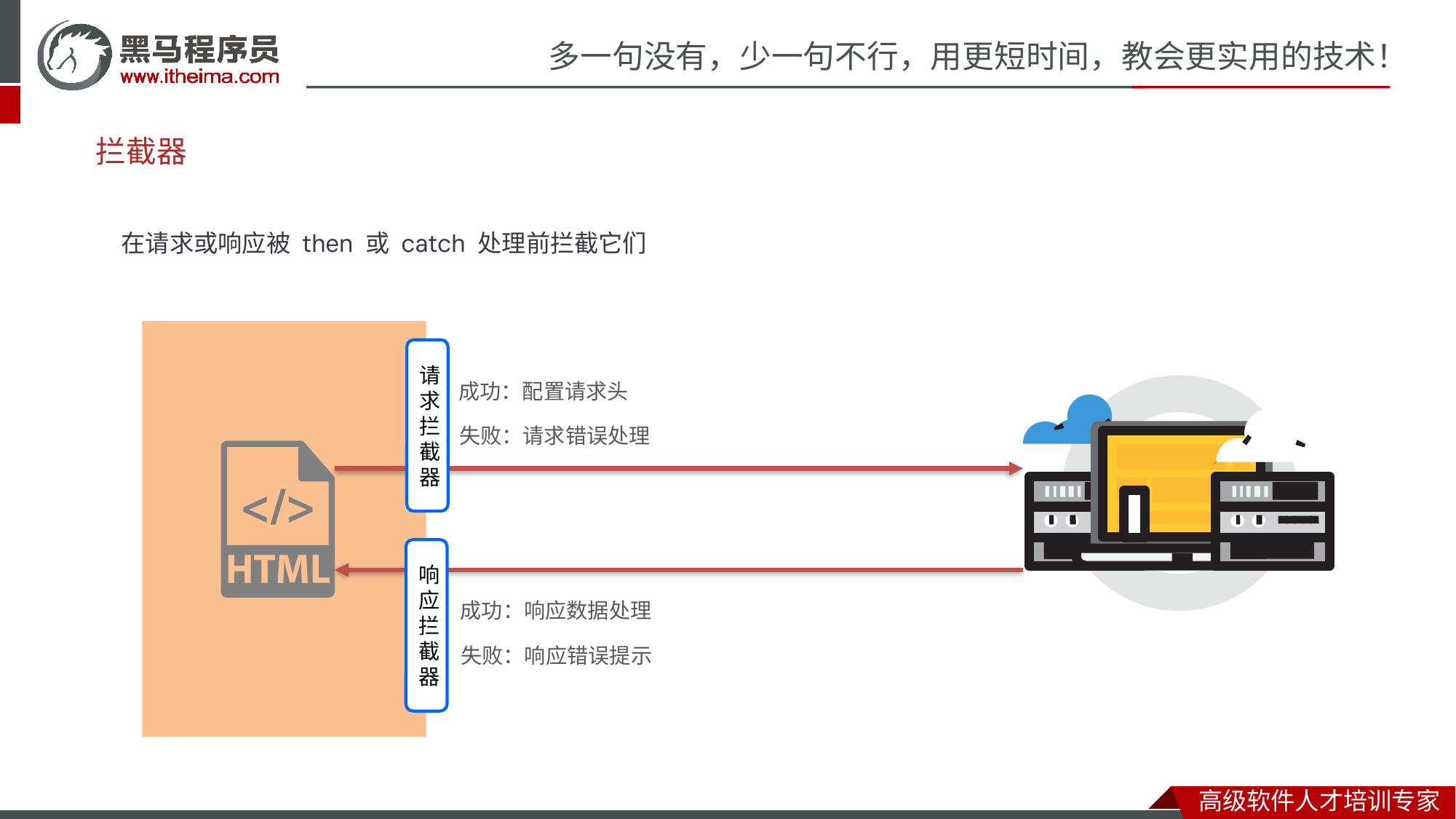

# 拦截器
在请求或响应被 then 或 catch 处理前拦截它们

请求拦截器
成功：配置请求头

失败：请求错误处理

响应拦截器
成功：响应数据处理
失败：响应错误提示